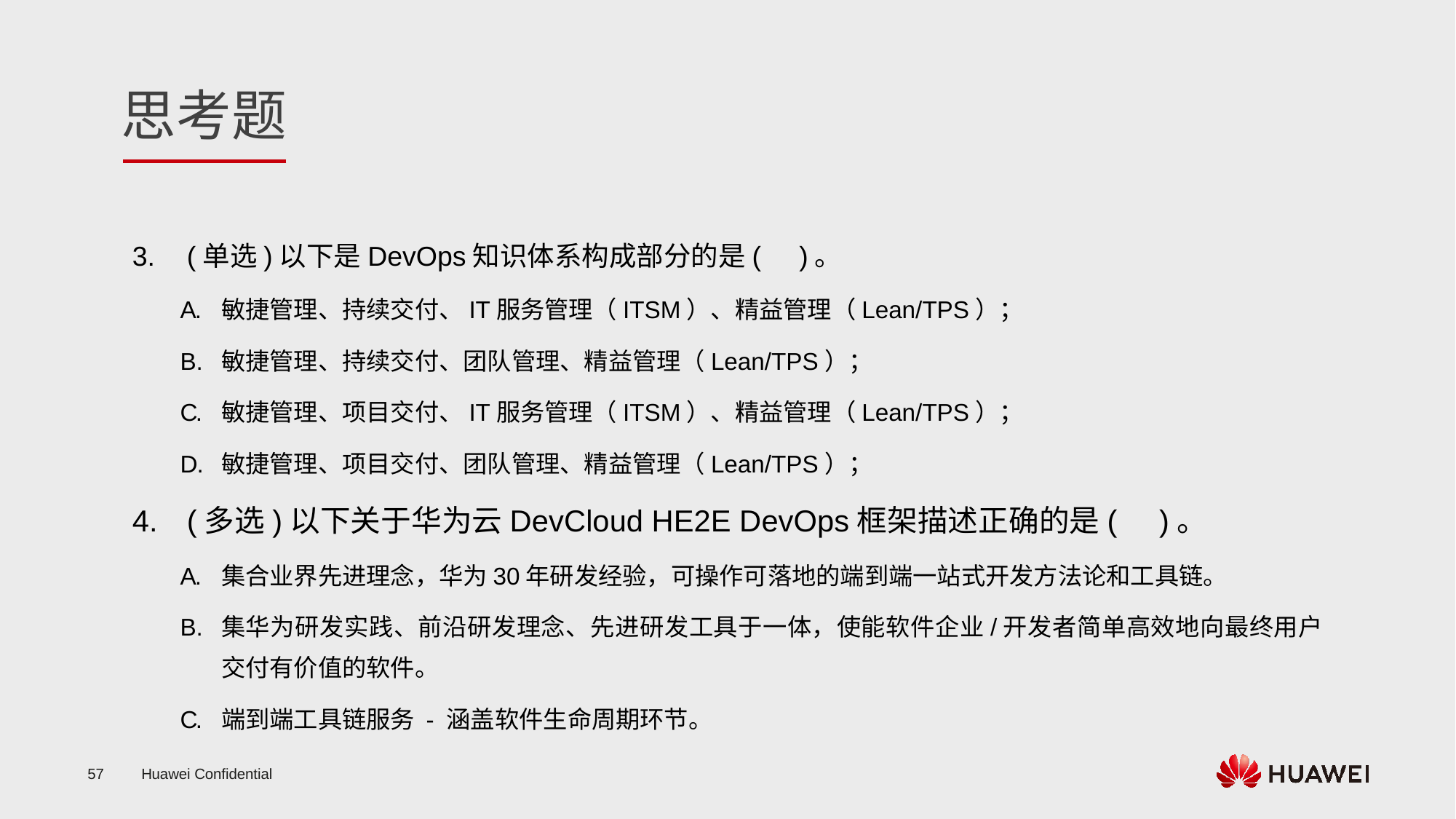

(单选)以下是DevOps知识体系构成部分的是(     )。
敏捷管理、持续交付、IT服务管理（ITSM）、精益管理（Lean/TPS）；
敏捷管理、持续交付、团队管理、精益管理（Lean/TPS）；
敏捷管理、项目交付、IT服务管理（ITSM）、精益管理（Lean/TPS）；
敏捷管理、项目交付、团队管理、精益管理（Lean/TPS）；
(多选)以下关于华为云DevCloud HE2E DevOps框架描述正确的是(     )。
集合业界先进理念，华为30年研发经验，可操作可落地的端到端一站式开发方法论和工具链。
集华为研发实践、前沿研发理念、先进研发工具于一体，使能软件企业/开发者简单高效地向最终用户交付有价值的软件。
端到端工具链服务 - 涵盖软件生命周期环节。